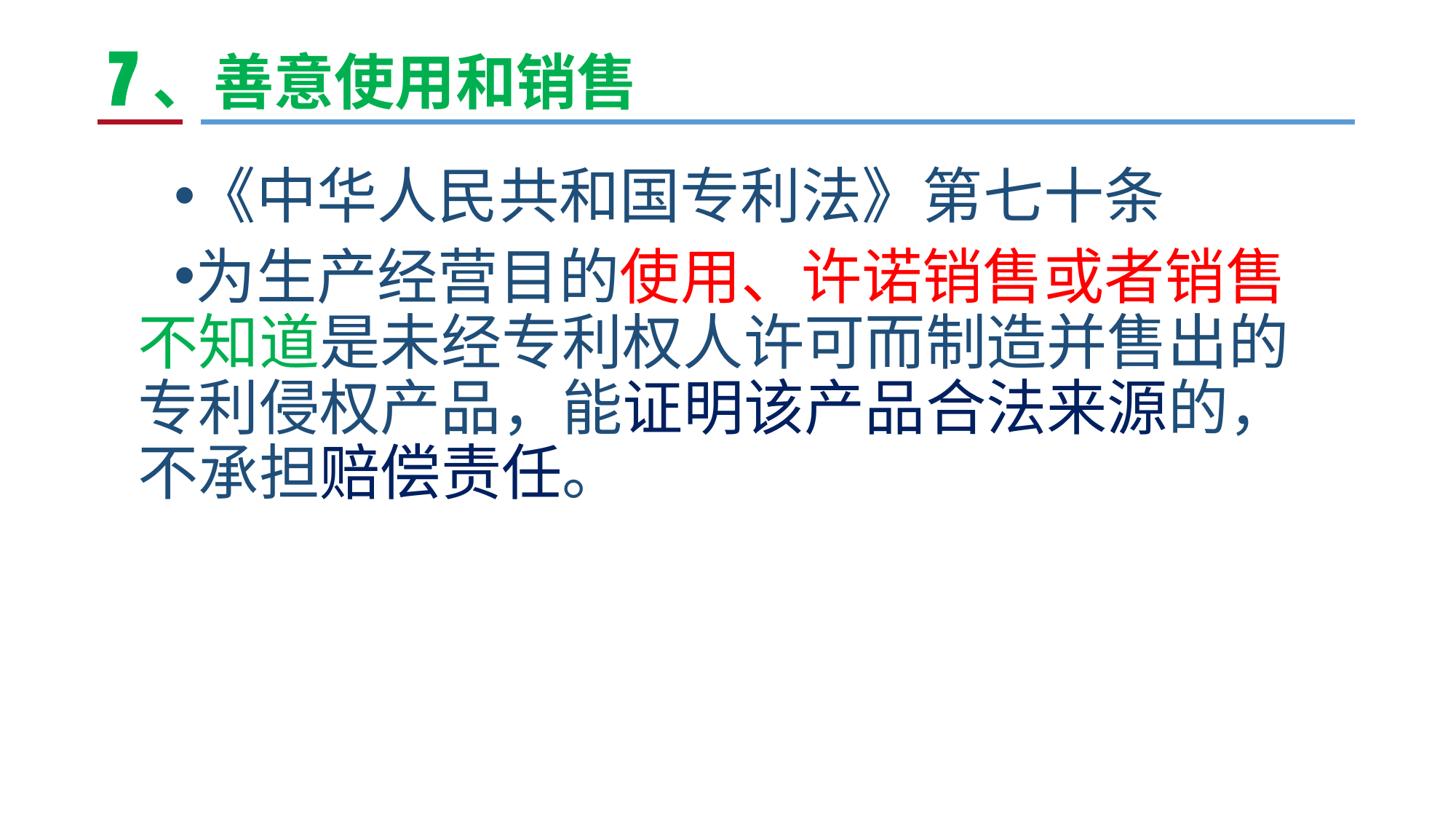

# 7、善意使用和销售
《中华人民共和国专利法》第七十条
为生产经营目的使用、许诺销售或者销售不知道是未经专利权人许可而制造并售出的专利侵权产品，能证明该产品合法来源的，不承担赔偿责任。